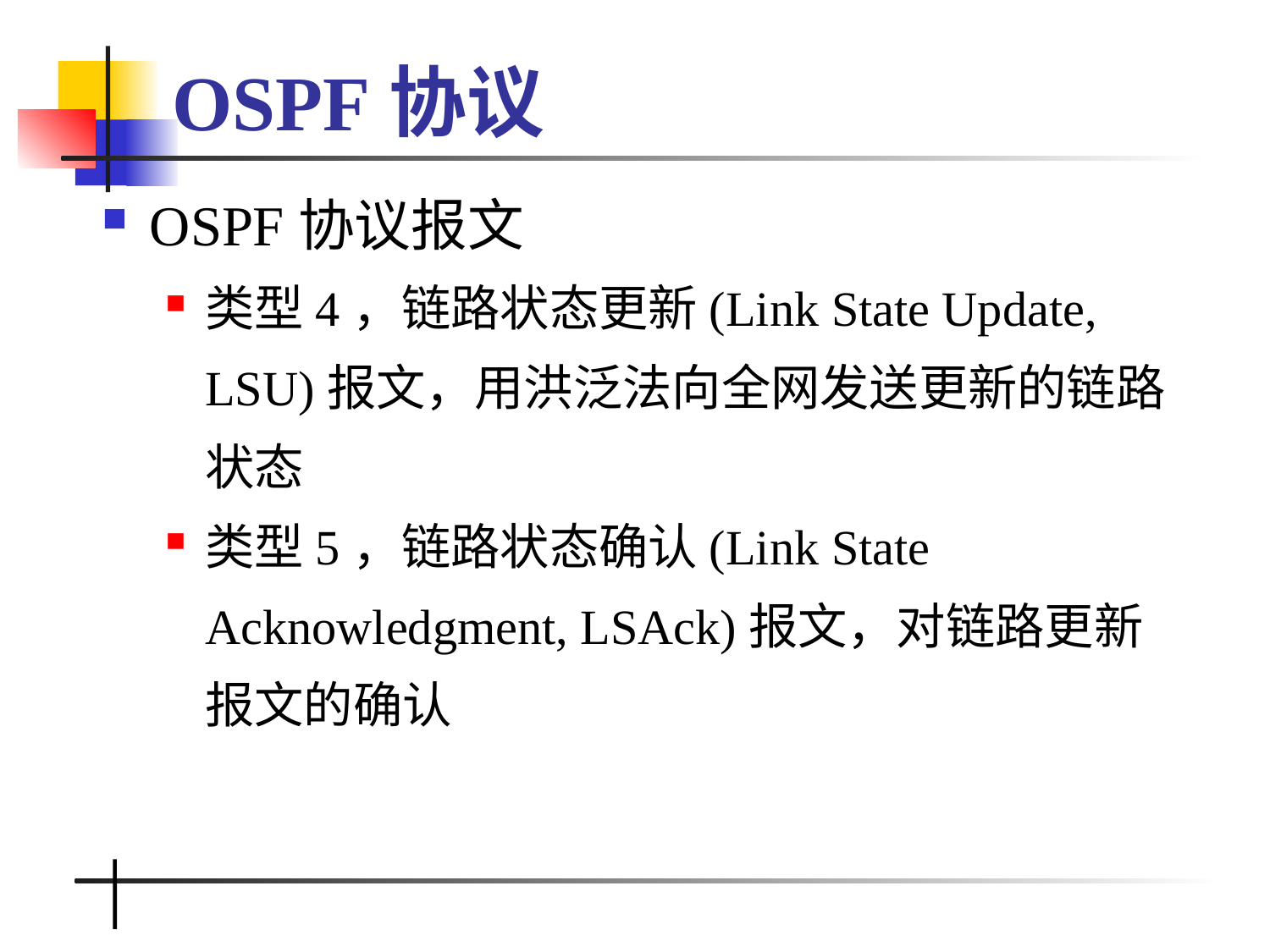

# OSPF协议
OSPF协议报文
类型4，链路状态更新(Link State Update, LSU)报文，用洪泛法向全网发送更新的链路状态
类型5，链路状态确认(Link State Acknowledgment, LSAck)报文，对链路更新报文的确认